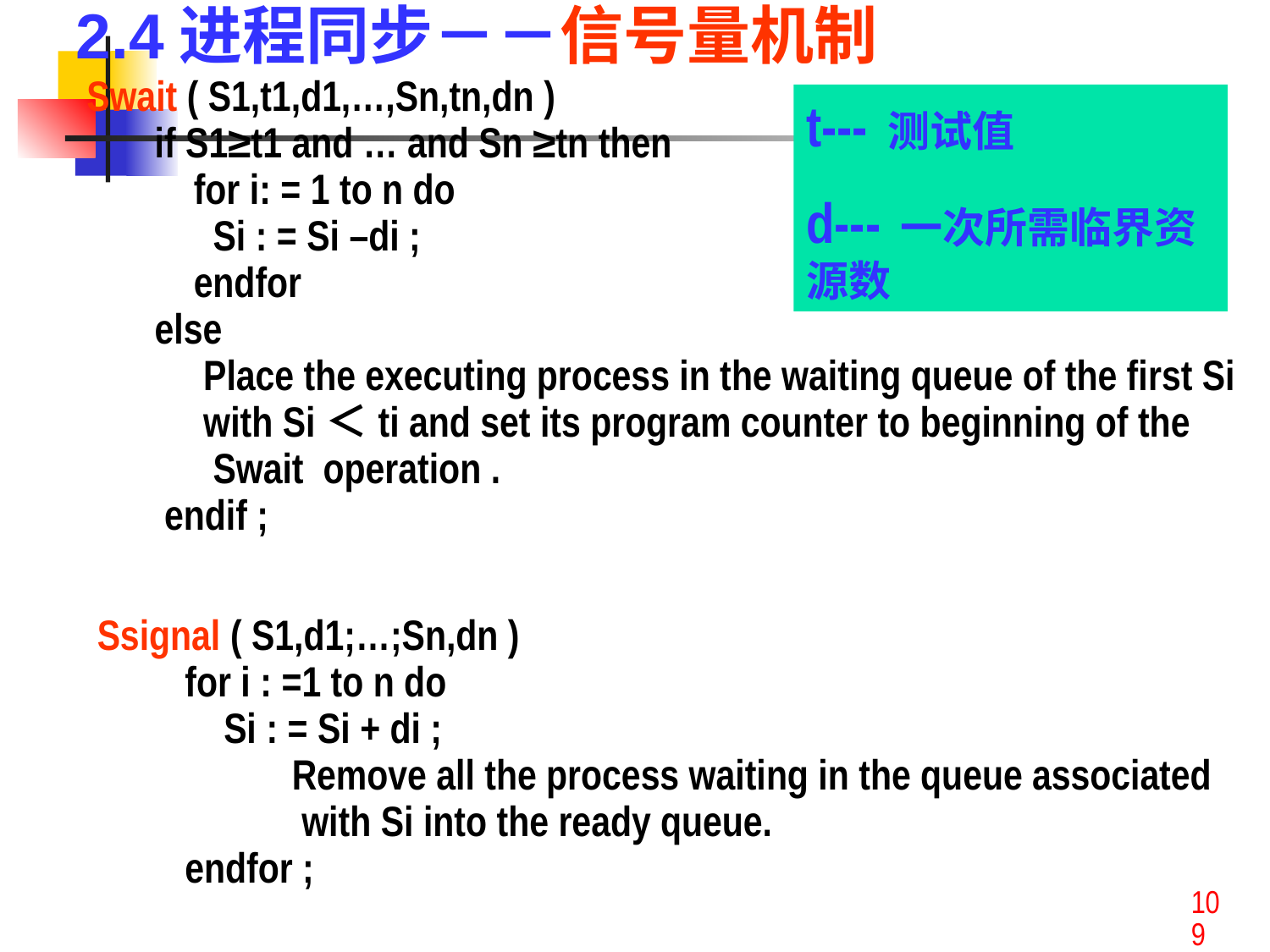

2.4进程同步－－信号量机制
Swait ( S1,t1,d1,…,Sn,tn,dn )
       if S1≥t1 and … and Sn ≥tn then
           for i: = 1 to n do
             Si : = Si –di ;
           endfor
       else
            Place the executing process in the waiting queue of the first Si
            with Si＜ti and set its program counter to beginning of the
             Swait  operation .
        endif ;
t--- 测试值
d--- 一次所需临界资源数
Ssignal ( S1,d1;…;Sn,dn )
         for i : =1 to n do
             Si : = Si + di ;
                    Remove all the process waiting in the queue associated
                     with Si into the ready queue.
         endfor ;
109